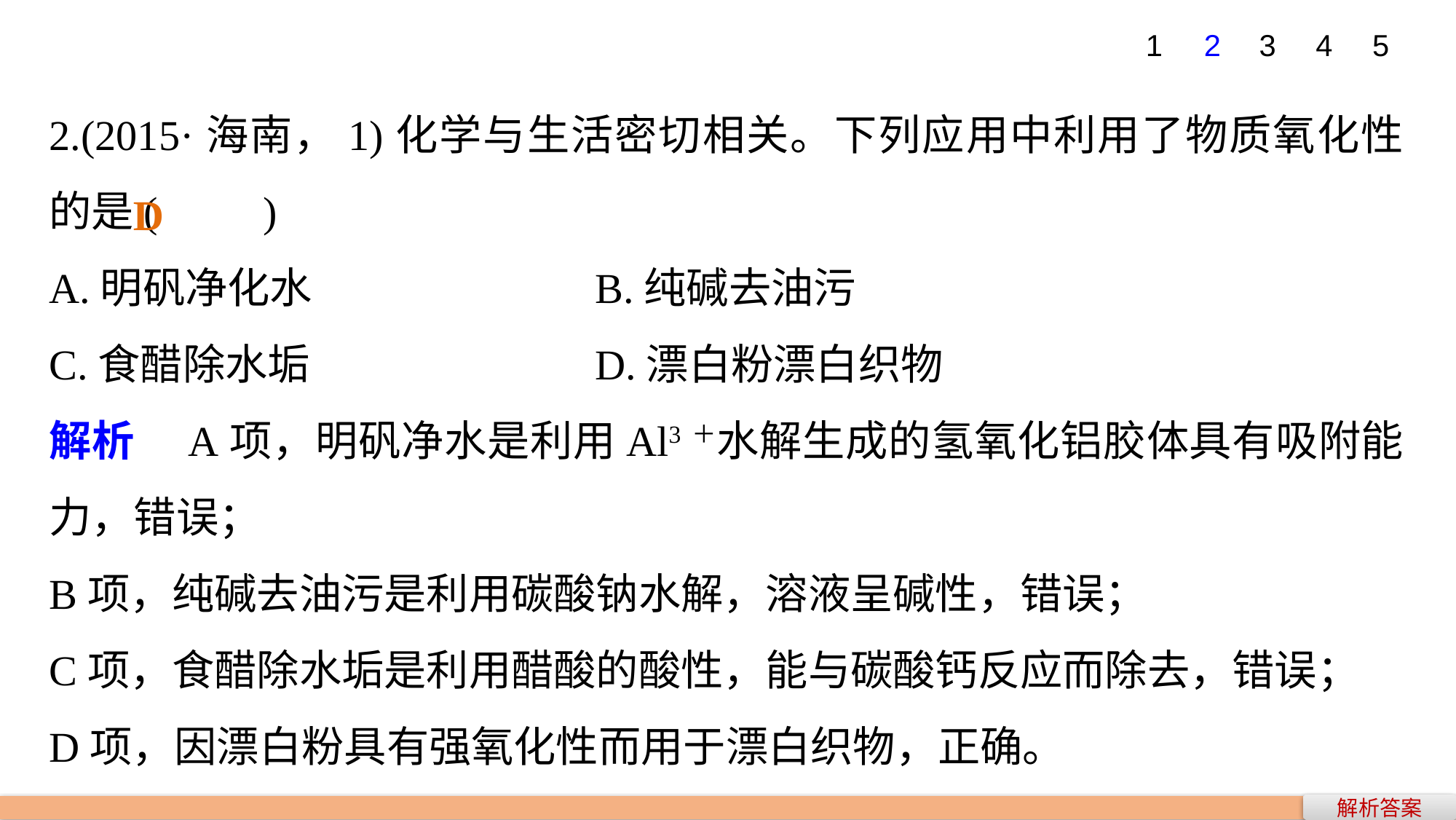

1
2
3
4
5
2.(2015·海南，1)化学与生活密切相关。下列应用中利用了物质氧化性的是(　　)
A.明矾净化水  			B.纯碱去油污
C.食醋除水垢  			D.漂白粉漂白织物
解析　A项，明矾净水是利用Al3＋水解生成的氢氧化铝胶体具有吸附能力，错误；
B项，纯碱去油污是利用碳酸钠水解，溶液呈碱性，错误；
C项，食醋除水垢是利用醋酸的酸性，能与碳酸钙反应而除去，错误；
D项，因漂白粉具有强氧化性而用于漂白织物，正确。
D
解析答案